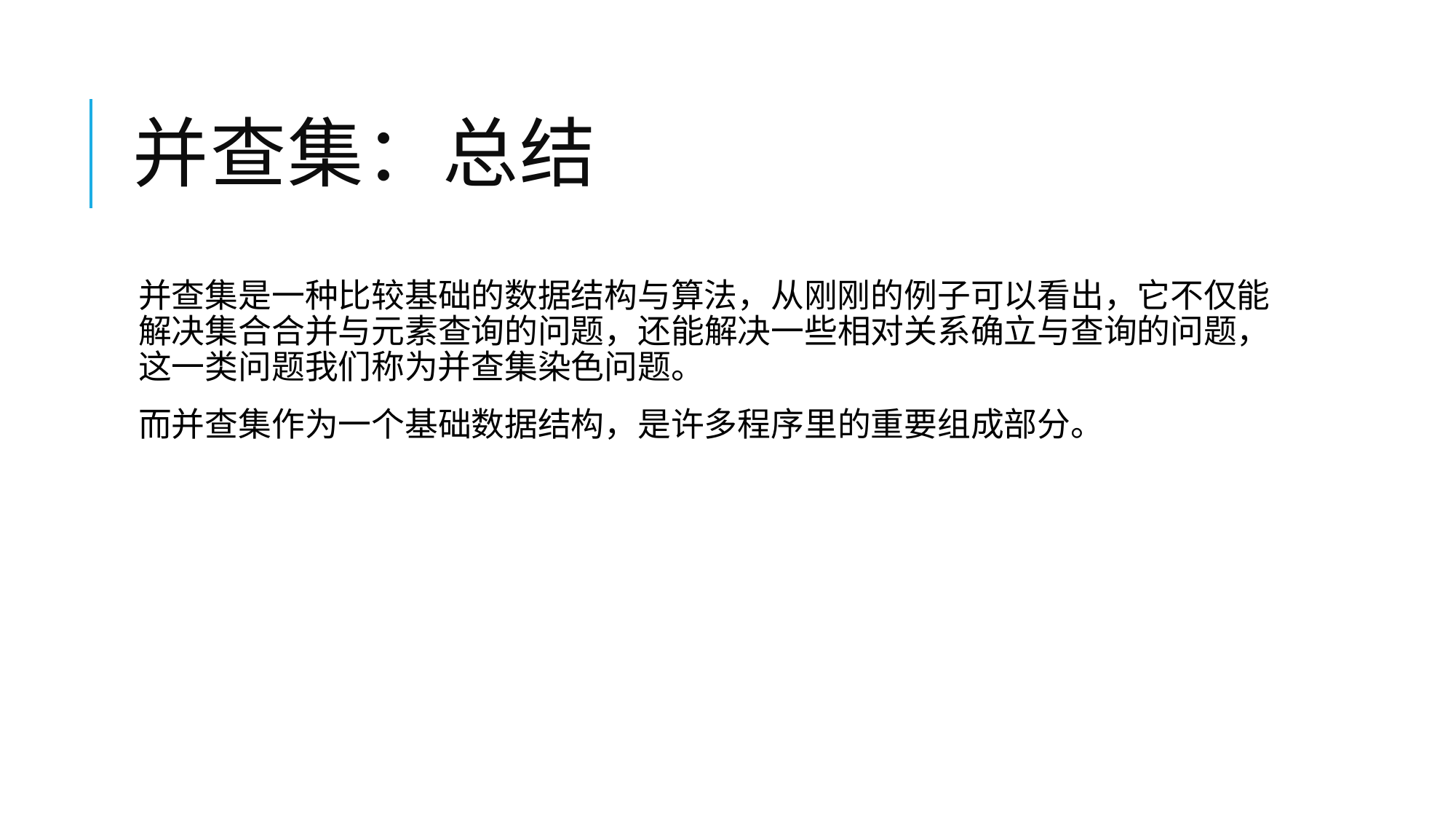

# 并查集：总结
并查集是一种比较基础的数据结构与算法，从刚刚的例子可以看出，它不仅能解决集合合并与元素查询的问题，还能解决一些相对关系确立与查询的问题，这一类问题我们称为并查集染色问题。
而并查集作为一个基础数据结构，是许多程序里的重要组成部分。